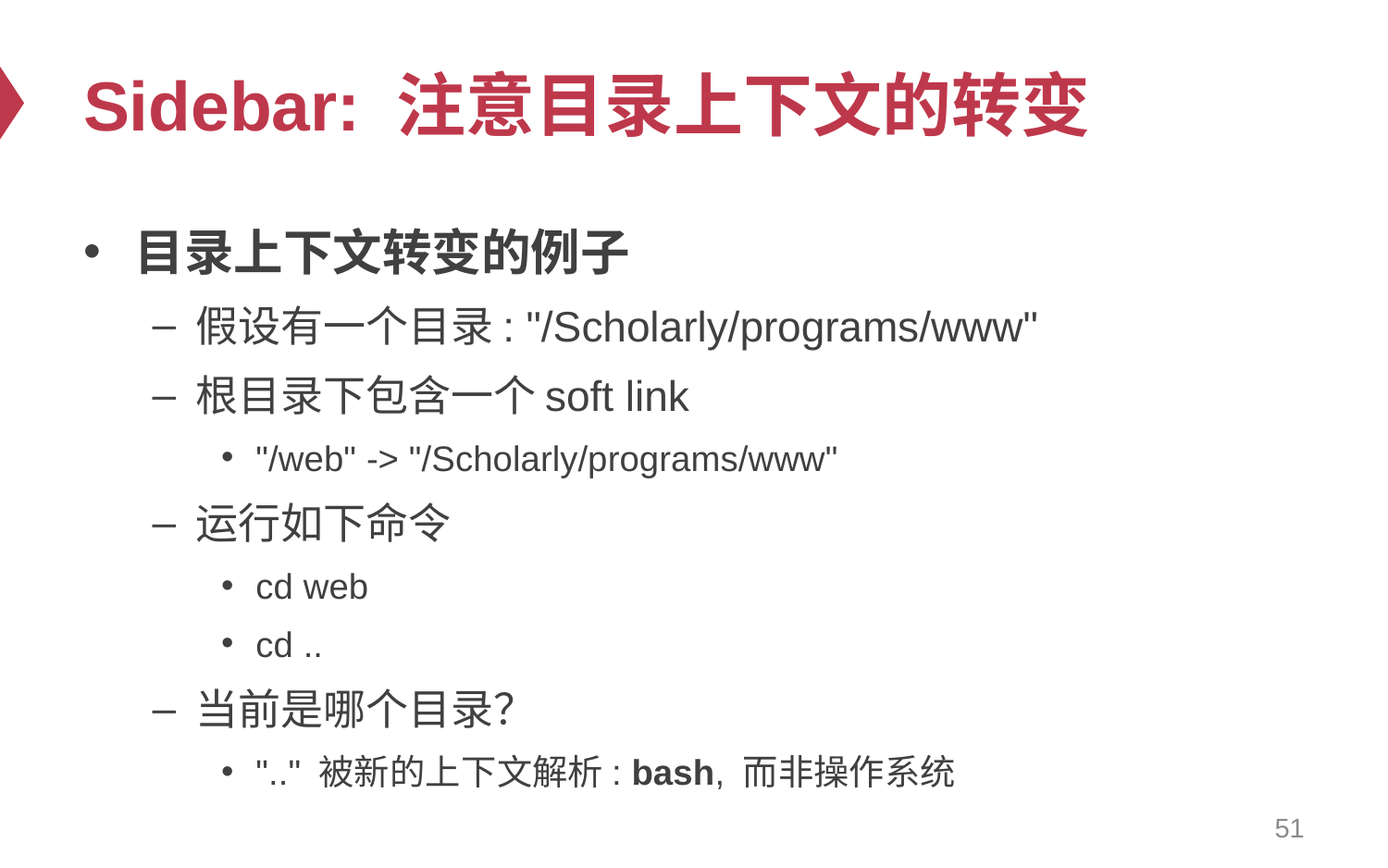

# Sidebar: 注意目录上下文的转变
目录上下文转变的例子
假设有一个目录: "/Scholarly/programs/www"
根目录下包含一个soft link
"/web" -> "/Scholarly/programs/www"
运行如下命令
cd web
cd ..
当前是哪个目录？
".." 被新的上下文解析: bash, 而非操作系统
51